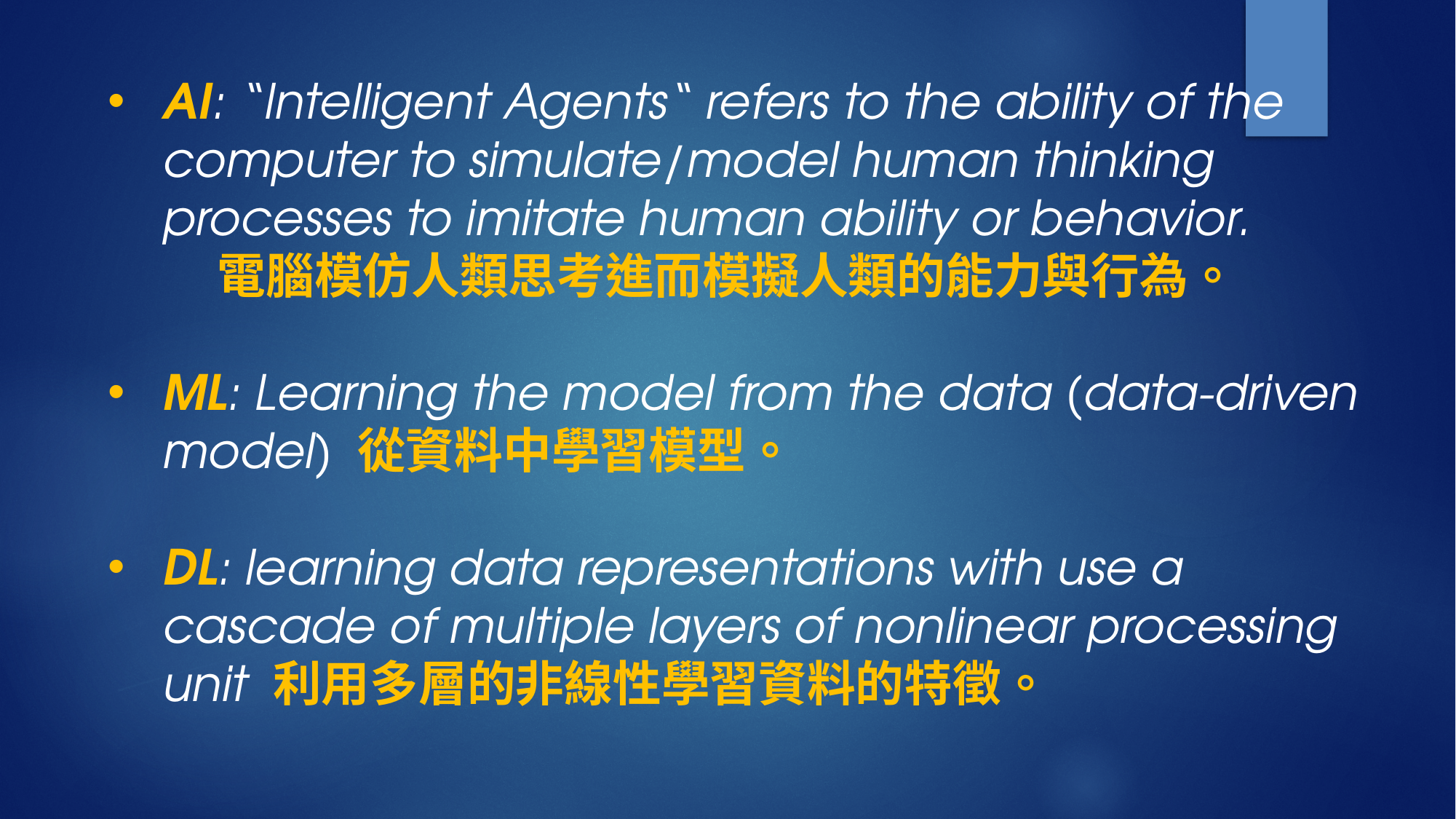

AI: “Intelligent Agents“ refers to the ability of the computer to simulate/model human thinking processes to imitate human ability or behavior.
	電腦模仿人類思考進而模擬人類的能力與行為。

ML: Learning the model from the data (data-driven model) 從資料中學習模型。

DL: learning data representations with use a cascade of multiple layers of nonlinear processing unit 利用多層的非線性學習資料的特徵。